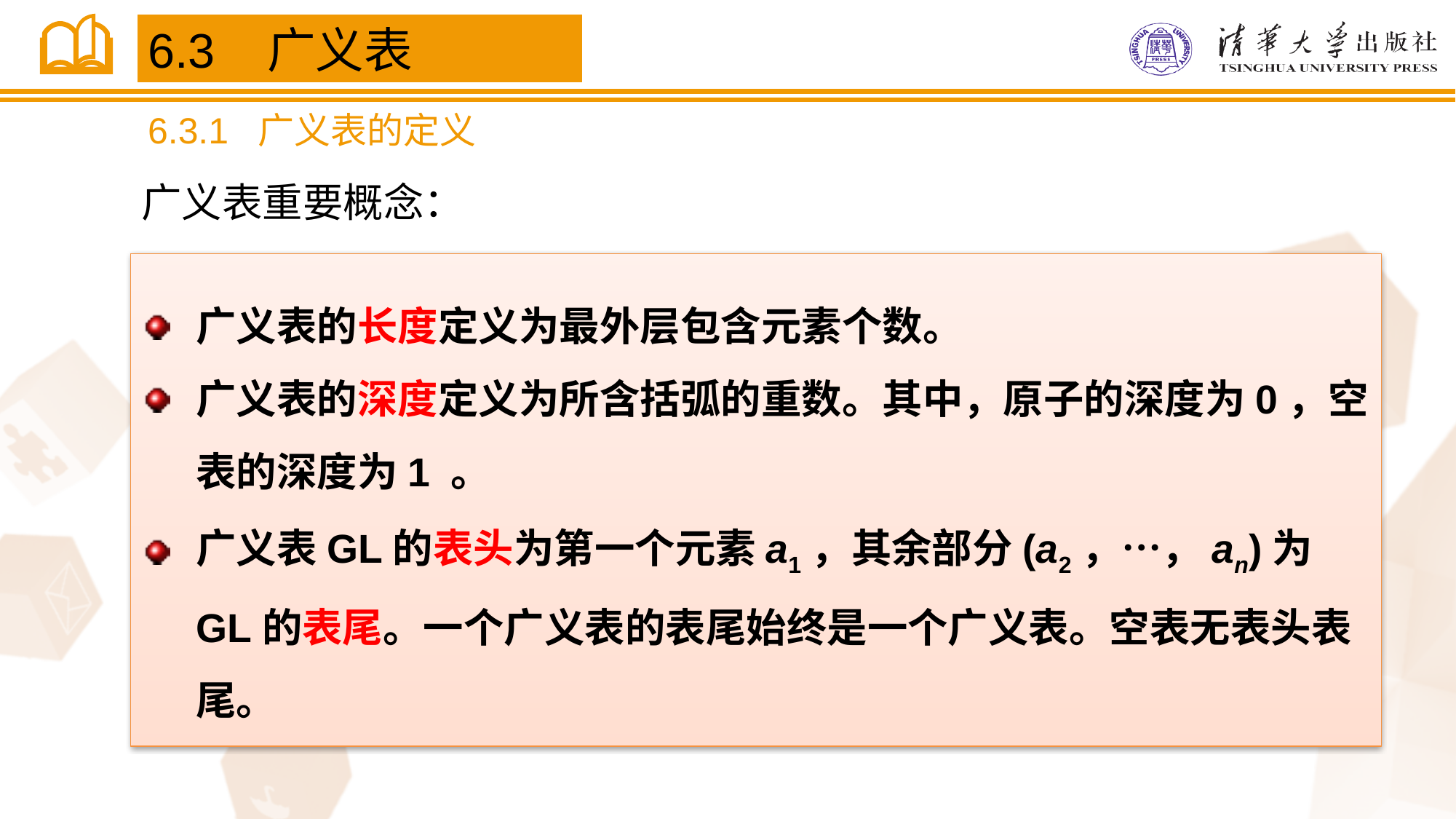

6.3   广义表
6.3.1  广义表的定义
广义表重要概念：
广义表的长度定义为最外层包含元素个数。
广义表的深度定义为所含括弧的重数。其中，原子的深度为0，空表的深度为1 。
广义表GL的表头为第一个元素a1，其余部分(a2，…，an)为GL的表尾。一个广义表的表尾始终是一个广义表。空表无表头表尾。